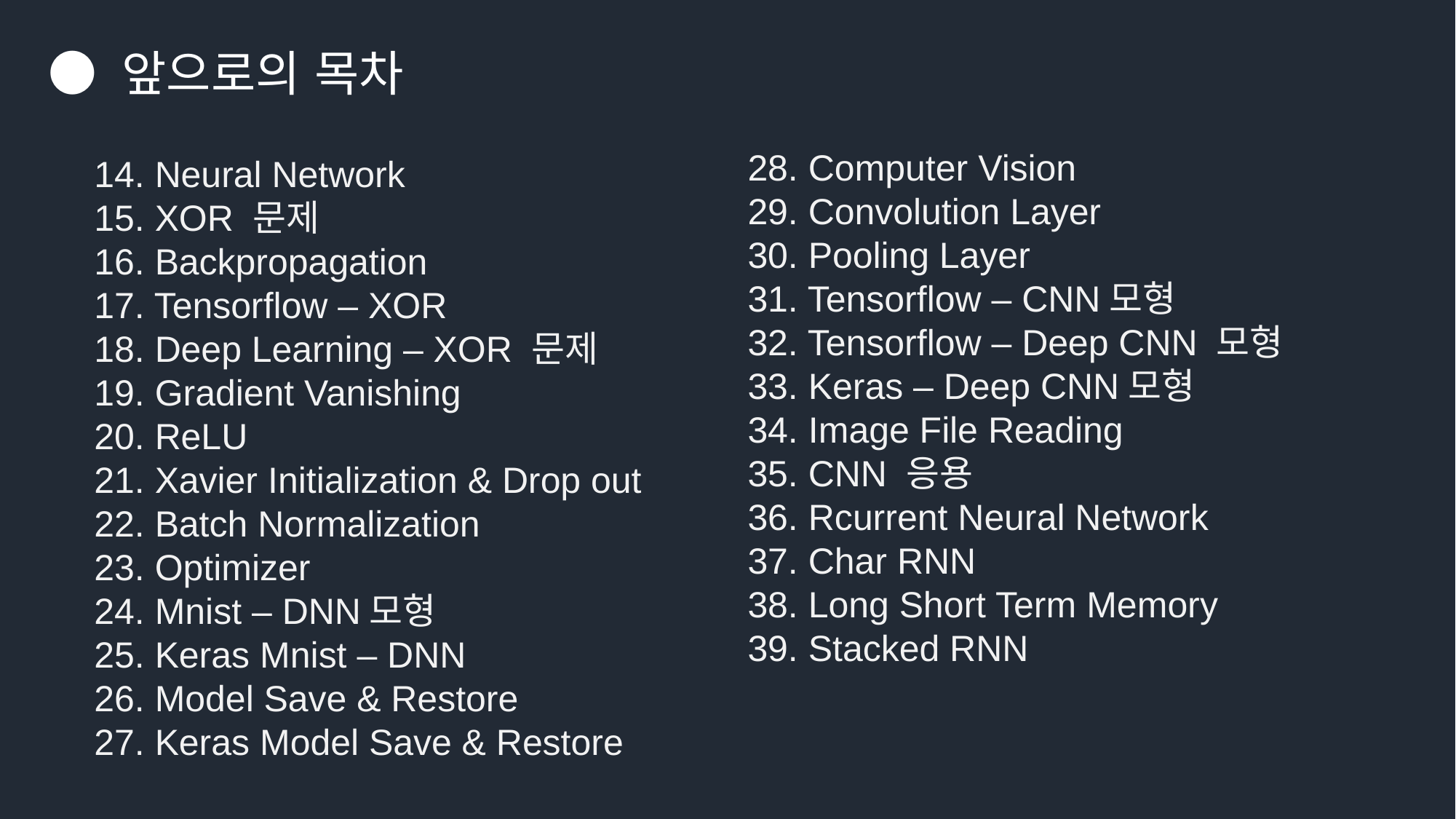

● 앞으로의 목차
28. Computer Vision
29. Convolution Layer
30. Pooling Layer
31. Tensorflow – CNN모형
32. Tensorflow – Deep CNN 모형
33. Keras – Deep CNN모형
34. Image File Reading
35. CNN 응용
36. Rcurrent Neural Network
37. Char RNN
38. Long Short Term Memory
39. Stacked RNN

14. Neural Network
15. XOR 문제
16. Backpropagation
17. Tensorflow – XOR
18. Deep Learning – XOR 문제
19. Gradient Vanishing
20. ReLU
21. Xavier Initialization & Drop out
22. Batch Normalization
23. Optimizer
24. Mnist – DNN모형
25. Keras Mnist – DNN
26. Model Save & Restore
27. Keras Model Save & Restore